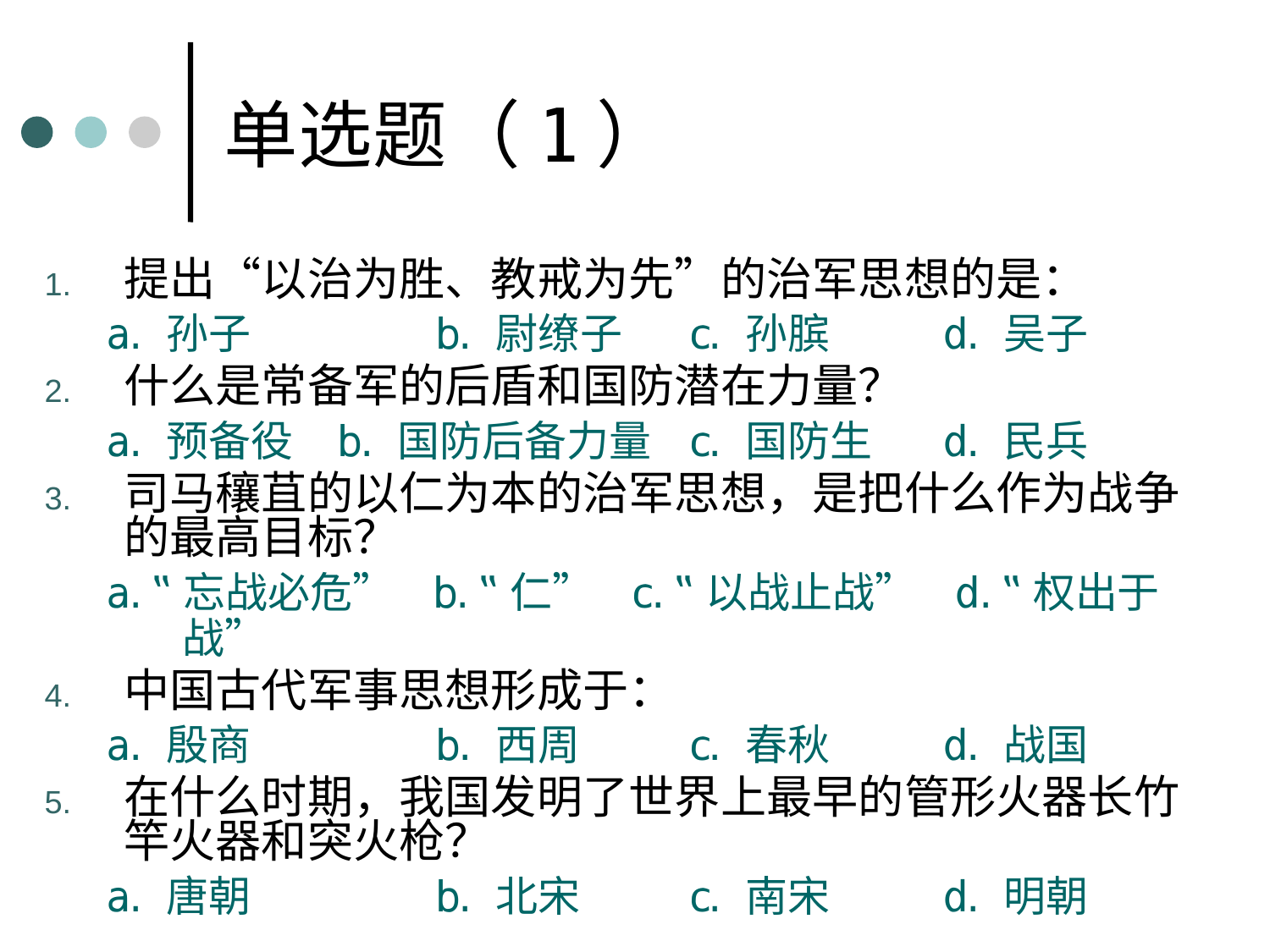

# 单选题（1）
提出“以治为胜、教戒为先”的治军思想的是：
a. 孙子		b. 尉缭子	c. 孙膑	d. 吴子
什么是常备军的后盾和国防潜在力量？
a. 预备役	  b. 国防后备力量	c. 国防生	d. 民兵
司马穰苴的以仁为本的治军思想，是把什么作为战争的最高目标？
a. “忘战必危”   b. “仁”   c. “以战止战”   d. “权出于战”
中国古代军事思想形成于：
a. 殷商		b. 西周	c. 春秋	d. 战国
在什么时期，我国发明了世界上最早的管形火器长竹竿火器和突火枪？
a. 唐朝		b. 北宋	c. 南宋	d. 明朝